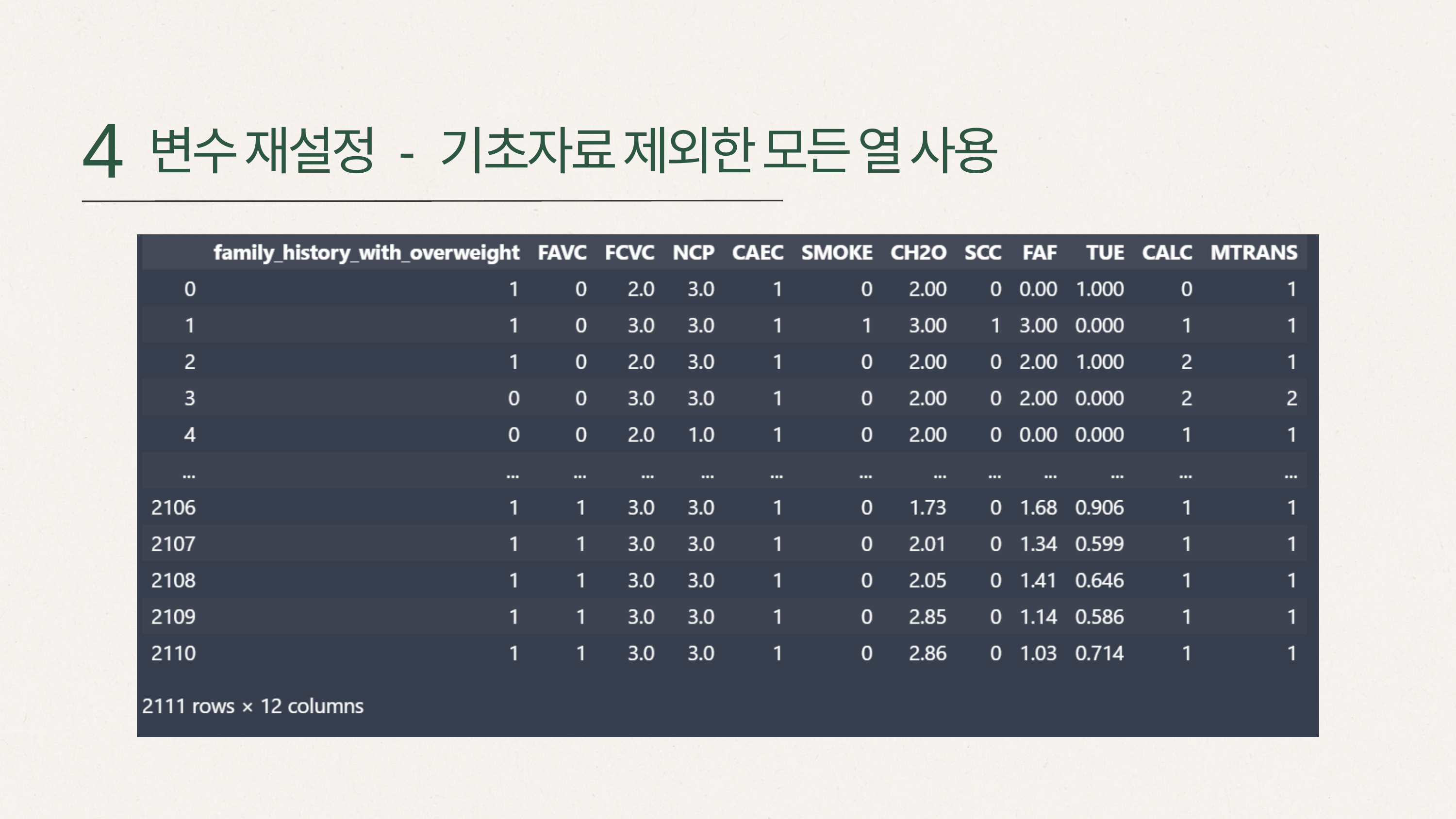

4
변수 재설정 - 기초자료 제외한 모든 열 사용